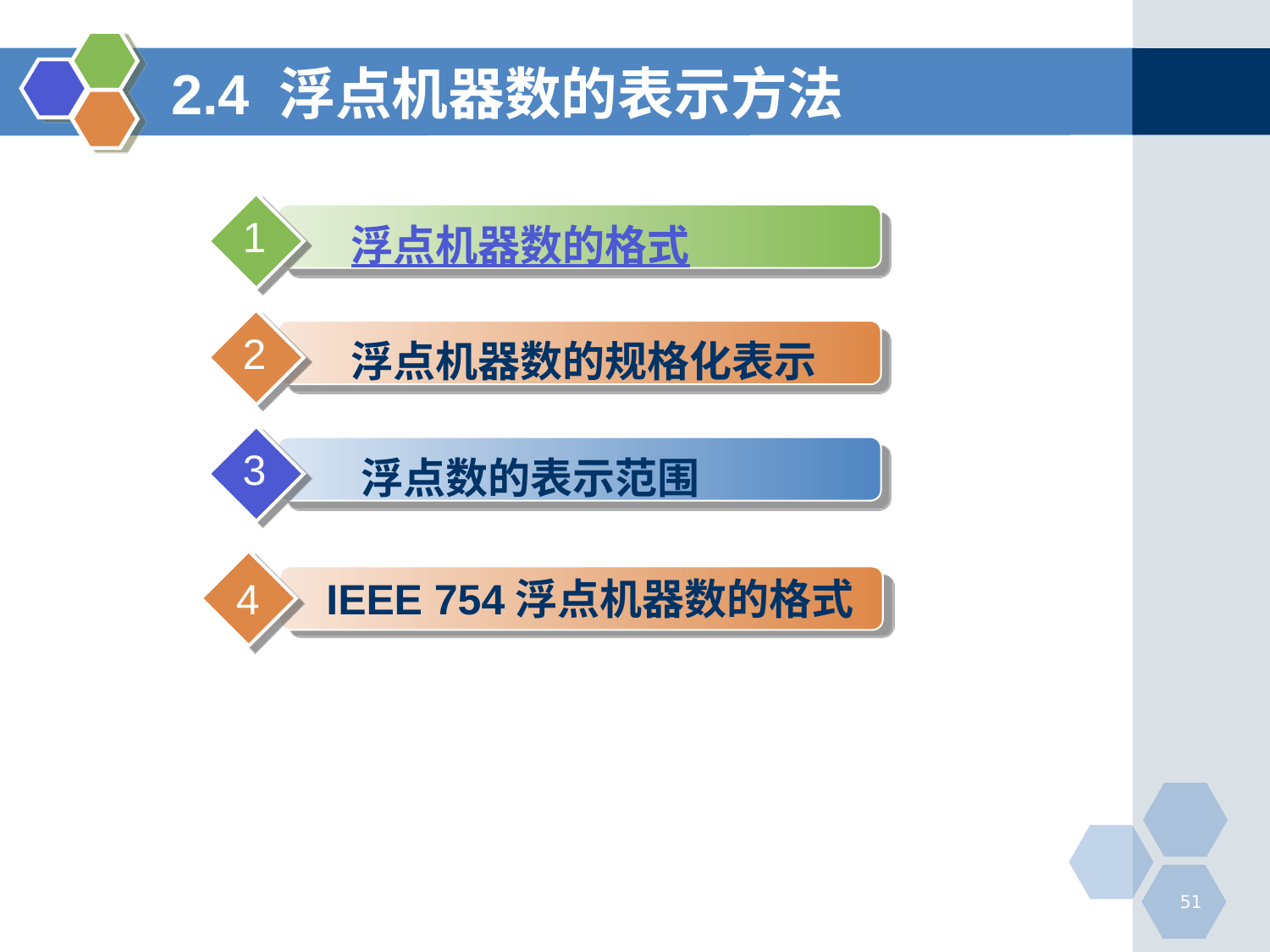

# 2.4 浮点机器数的表示方法

1

2

3

  浮点机器数的格式

  浮点机器数的规格化表示

   浮点数的表示范围

4
4

  IEEE 754浮点机器数的格式
51